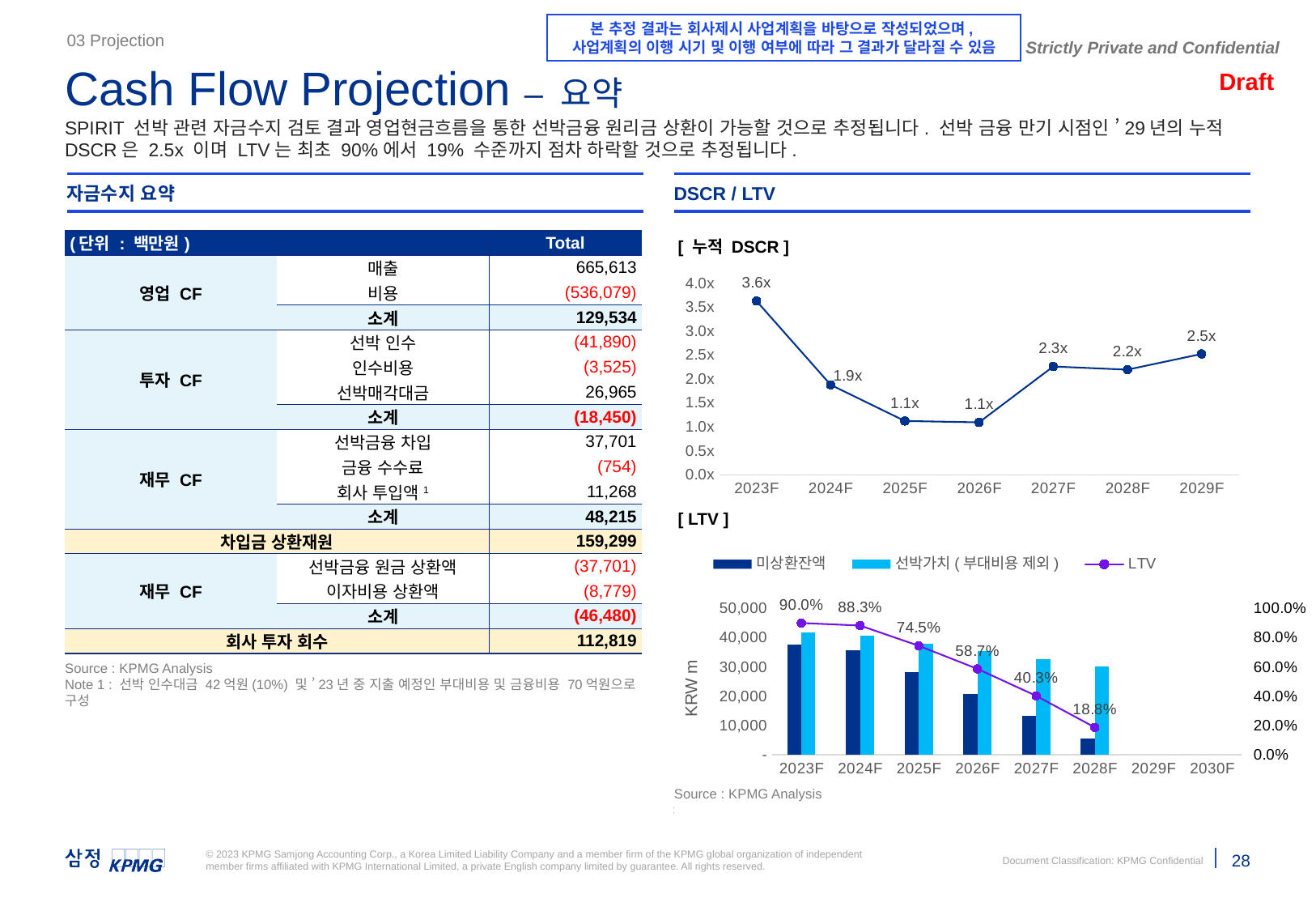

본 추정 결과는 회사제시 사업계획을 바탕으로 작성되었으며,
사업계획의 이행 시기 및 이행 여부에 따라 그 결과가 달라질 수 있음
03 Projection
Cash Flow Projection – 요약
SPIRIT 선박 관련 자금수지 검토 결과 영업현금흐름을 통한 선박금융 원리금 상환이 가능할 것으로 추정됩니다. 선박 금융 만기 시점인 ’29년의 누적 DSCR은 2.5x 이며 LTV는 최초 90%에서 19% 수준까지 점차 하락할 것으로 추정됩니다.
자금수지 요약
DSCR / LTV
| (단위 : 백만원) |  | Total |
| --- | --- | --- |
| 영업 CF | 매출 | 665,613 |
|  | 비용 | (536,079) |
|  | 소계 | 129,534 |
| 투자 CF | 선박 인수 | (41,890) |
|  | 인수비용 | (3,525) |
|  | 선박매각대금 | 26,965 |
|  | 소계 | (18,450) |
| 재무 CF | 선박금융 차입 | 37,701 |
|  | 금융 수수료 | (754) |
|  | 회사 투입액1 | 11,268 |
|  | 소계 | 48,215 |
| 차입금 상환재원 |  | 159,299 |
| 재무 CF | 선박금융 원금 상환액 | (37,701) |
|  | 이자비용 상환액 | (8,779) |
|  | 소계 | (46,480) |
| 회사 투자 회수 |  | 112,819 |
[ 누적 DSCR ]

### Chart

| Category | 누적DSCR |
|---|---|
| 2023F | 3.629982360141848 |
| 2024F | 1.880016006358023 |
| 2025F | 1.1251152246219722 |
| 2026F | 1.0959047605063423 |
| 2027F | 2.2627524378938033 |
| 2028F | 2.1970430987957466 |
| 2029F | 2.524756765093555 |
[ LTV ]

[unsupported chart]

Source : KPMG Analysis
Note 1 : 선박 인수대금 42억원(10%) 및 ’23년 중 지출 예정인 부대비용 및 금융비용 70억원으로 구성
Source : KPMG Analysis
Source : KPMG Analysis